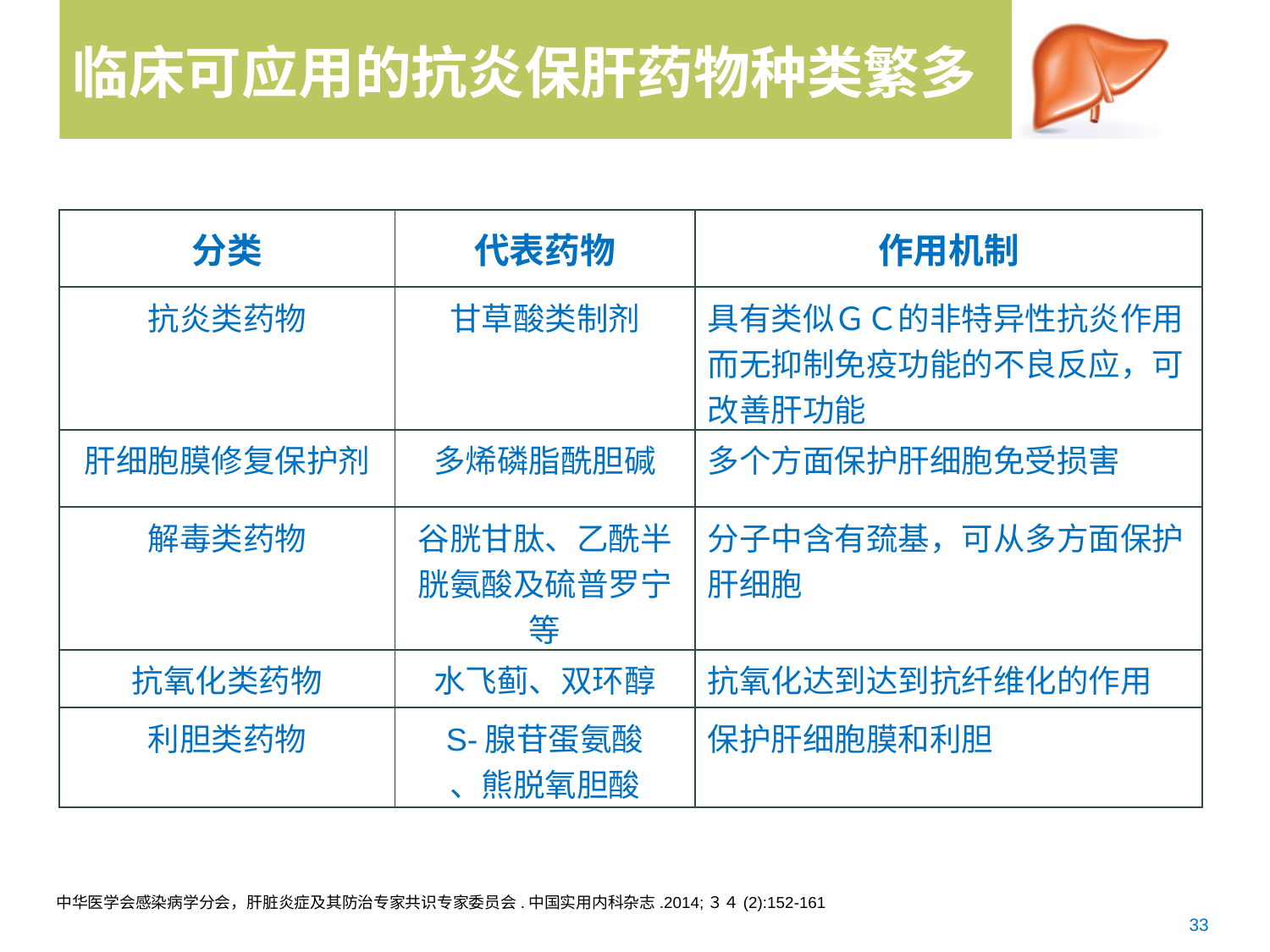

# 临床可应用的抗炎保肝药物种类繁多
| 分类 | 代表药物 | 作用机制 |
| --- | --- | --- |
| 抗炎类药物 | 甘草酸类制剂 | 具有类似ＧＣ的非特异性抗炎作用而无抑制免疫功能的不良反应，可改善肝功能 |
| 肝细胞膜修复保护剂 | 多烯磷脂酰胆碱 | 多个方面保护肝细胞免受损害 |
| 解毒类药物 | 谷胱甘肽、乙酰半胱氨酸及硫普罗宁等 | 分子中含有巯基，可从多方面保护肝细胞 |
| 抗氧化类药物 | 水飞蓟、双环醇 | 抗氧化达到达到抗纤维化的作用 |
| 利胆类药物 | S-腺苷蛋氨酸 、熊脱氧胆酸 | 保护肝细胞膜和利胆 |
中华医学会感染病学分会，肝脏炎症及其防治专家共识专家委员会.中国实用内科杂志.2014;３４(2):152-161
33